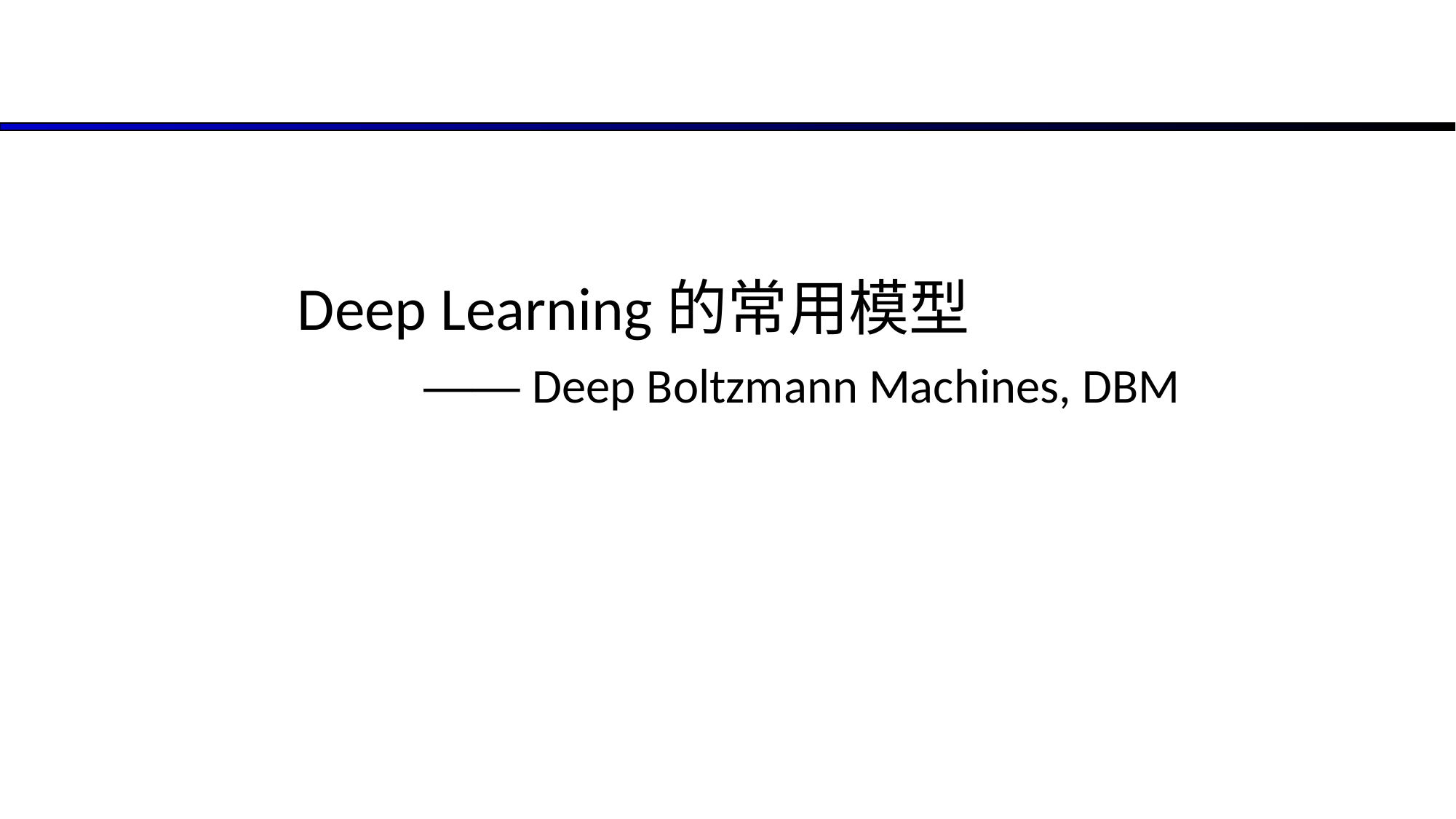

# Deep Learning的常用模型 ——Deep Boltzmann Machines, DBM